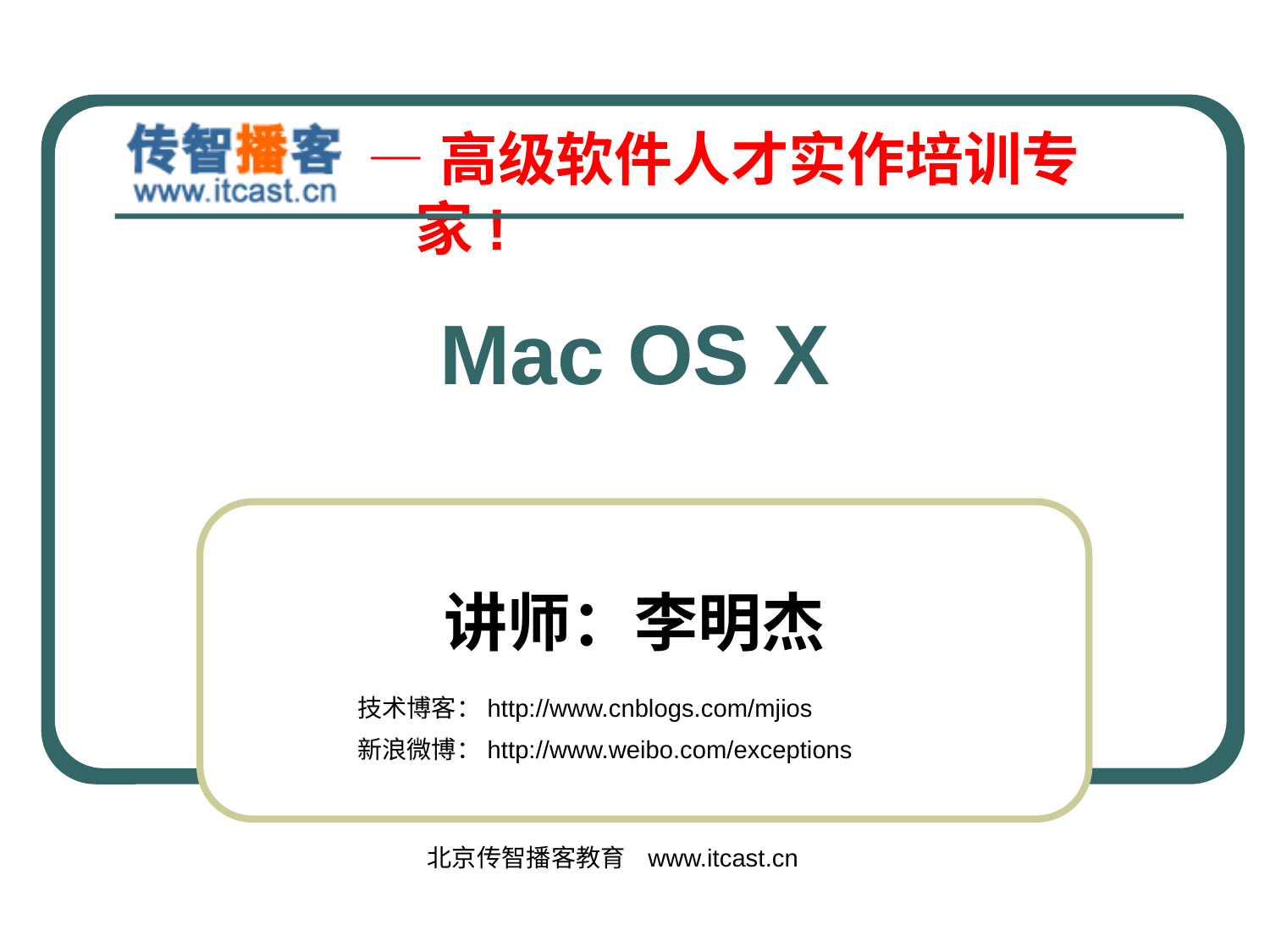

Mac OS X
讲师：李明杰
技术博客：http://www.cnblogs.com/mjios
新浪微博：http://www.weibo.com/exceptions
北京传智播客教育   www.itcast.cn